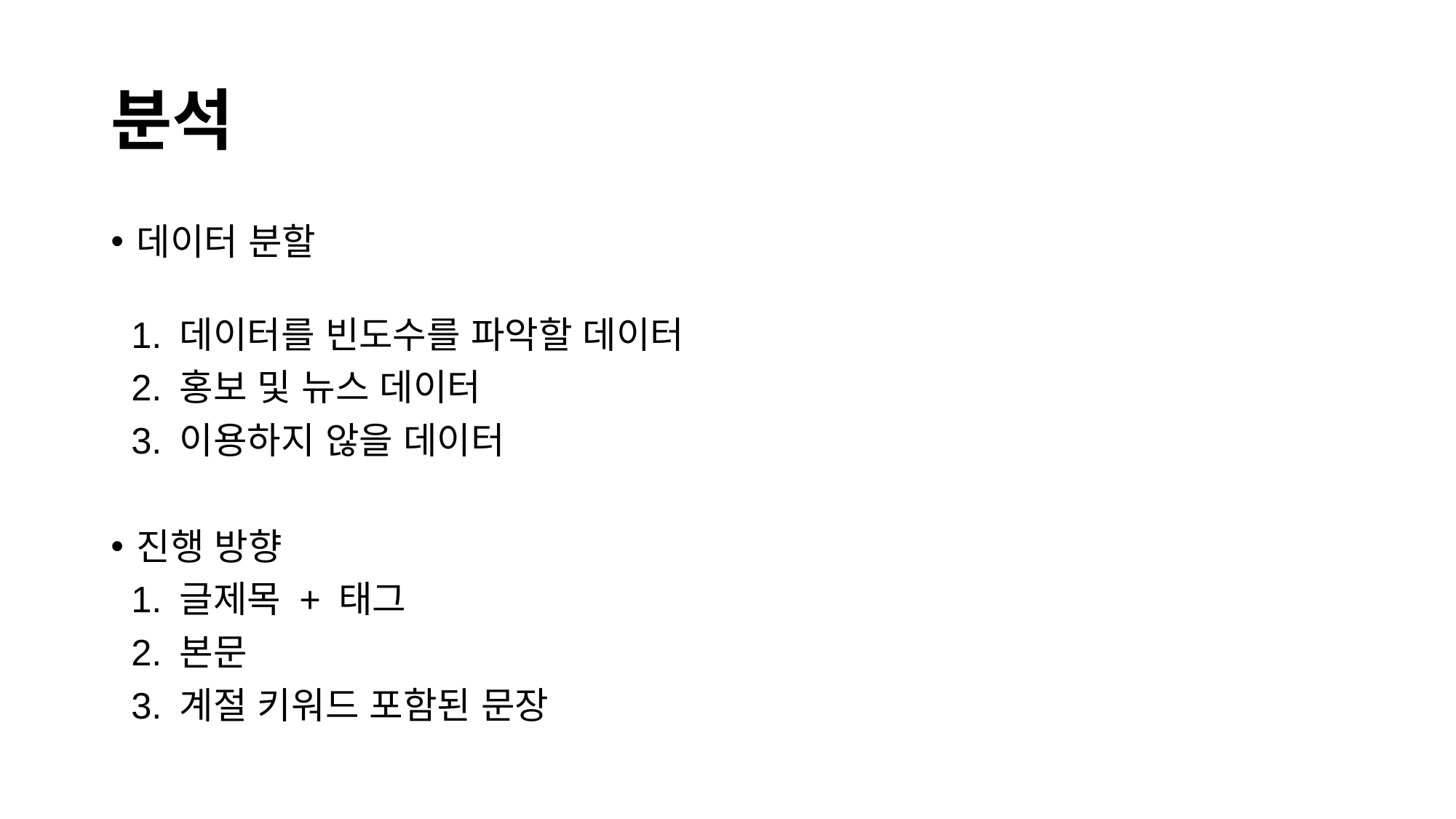

# 분석
데이터 분할
  1. 데이터를 빈도수를 파악할 데이터
  2. 홍보 및 뉴스 데이터
  3. 이용하지 않을 데이터

진행 방향
  1. 글제목 + 태그
  2. 본문
  3. 계절 키워드 포함된 문장